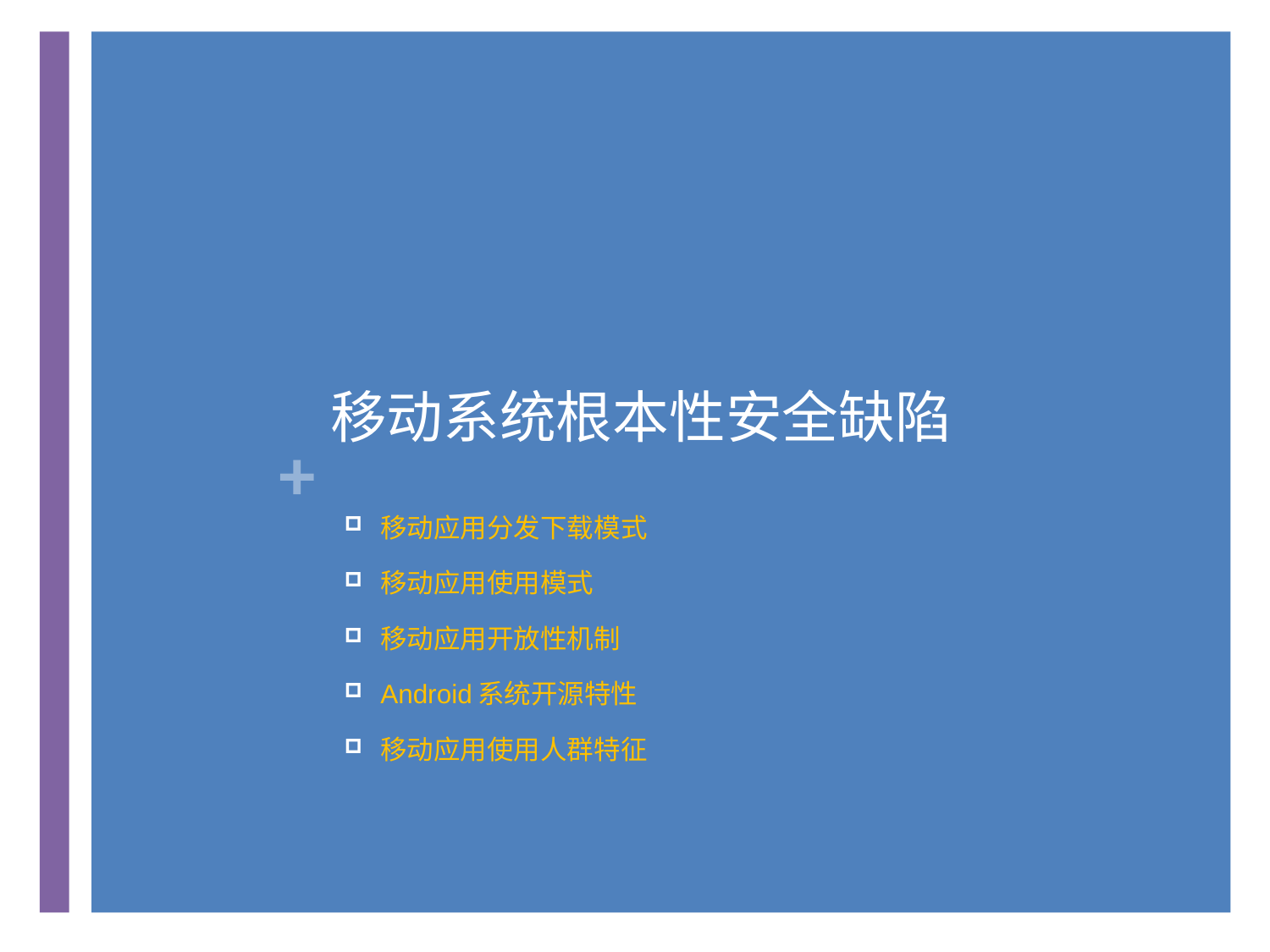

# 移动系统根本性安全缺陷
移动应用分发下载模式
移动应用使用模式
移动应用开放性机制
Android系统开源特性
移动应用使用人群特征